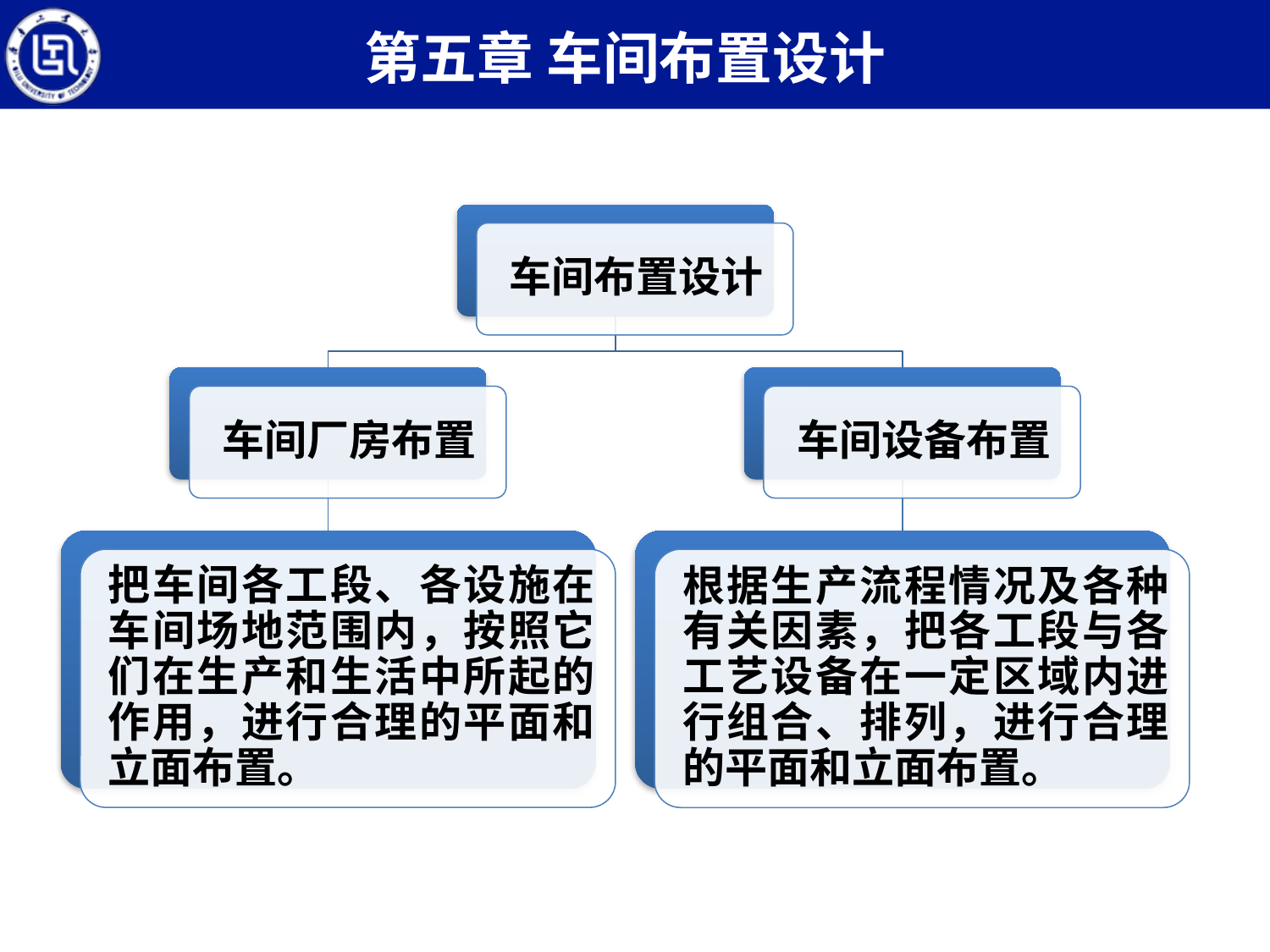

第五章 车间布置设计
车间布置设计
车间厂房布置
把车间各工段、各设施在车间场地范围内，按照它们在生产和生活中所起的作用，进行合理的平面和立面布置。
车间设备布置
根据生产流程情况及各种有关因素，把各工段与各工艺设备在一定区域内进行组合、排列，进行合理的平面和立面布置。